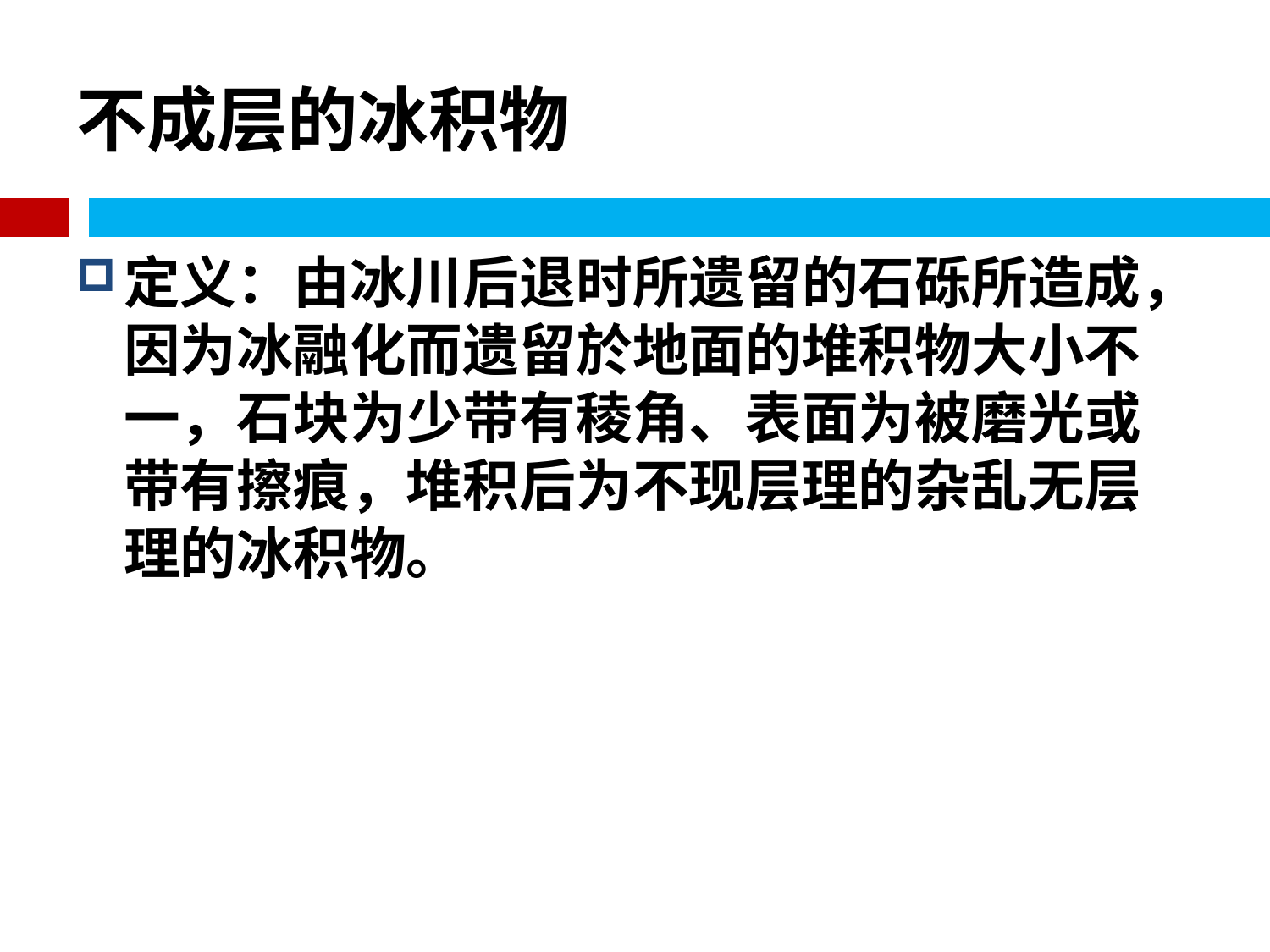

# 不成层的冰积物
定义：由冰川后退时所遗留的石砾所造成，因为冰融化而遗留於地面的堆积物大小不一，石块为少带有稜角、表面为被磨光或带有擦痕，堆积后为不现层理的杂乱无层理的冰积物。